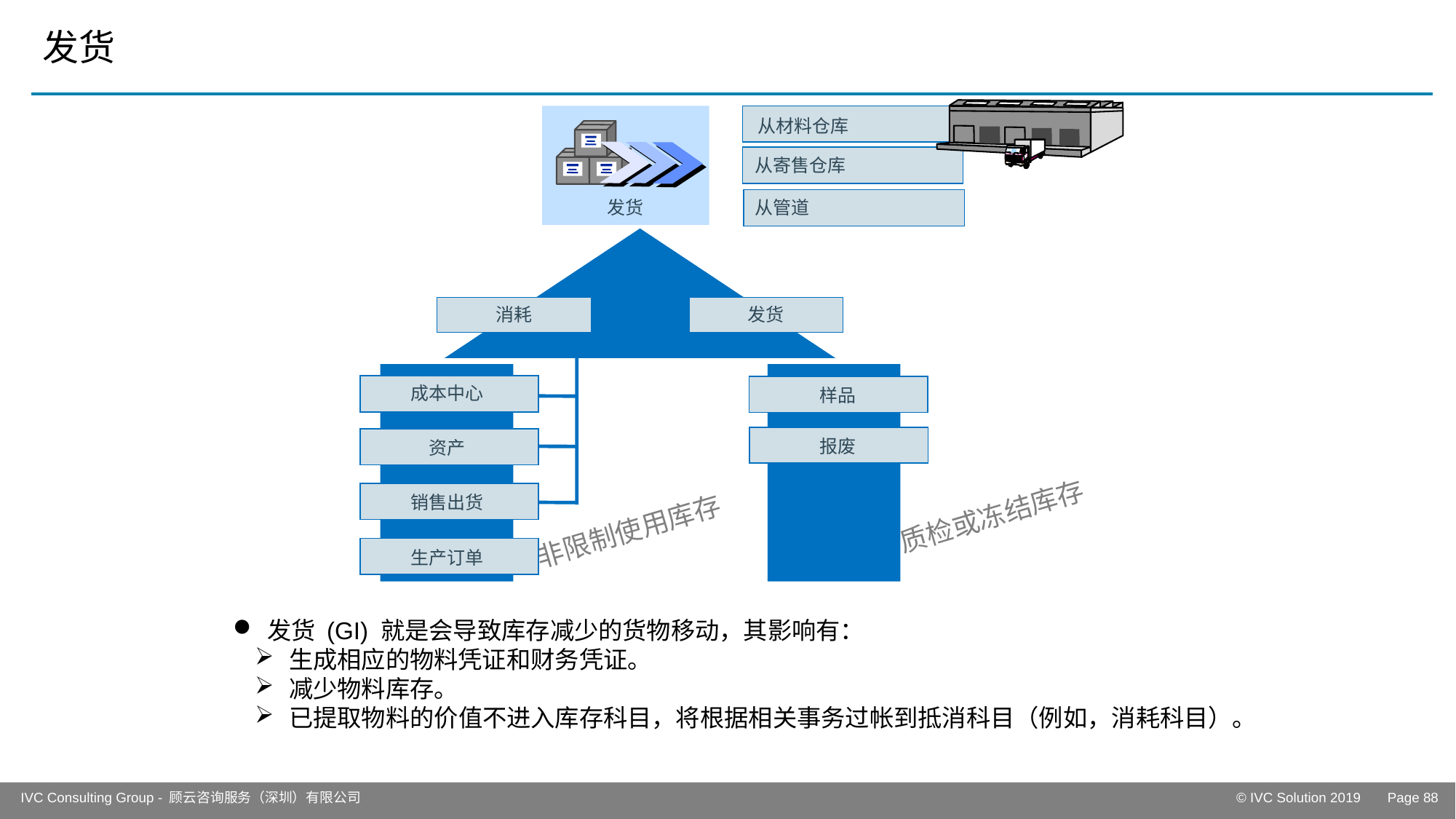

# 发货

发货

从材料仓库

从寄售仓库

从管道

消耗
发货

成本中心
样品

报废
资产

销售出货

生产订单
质检或冻结库存
非限制使用库存
发货 (GI) 就是会导致库存减少的货物移动，其影响有：
生成相应的物料凭证和财务凭证。
减少物料库存。
已提取物料的价值不进入库存科目，将根据相关事务过帐到抵消科目（例如，消耗科目）。